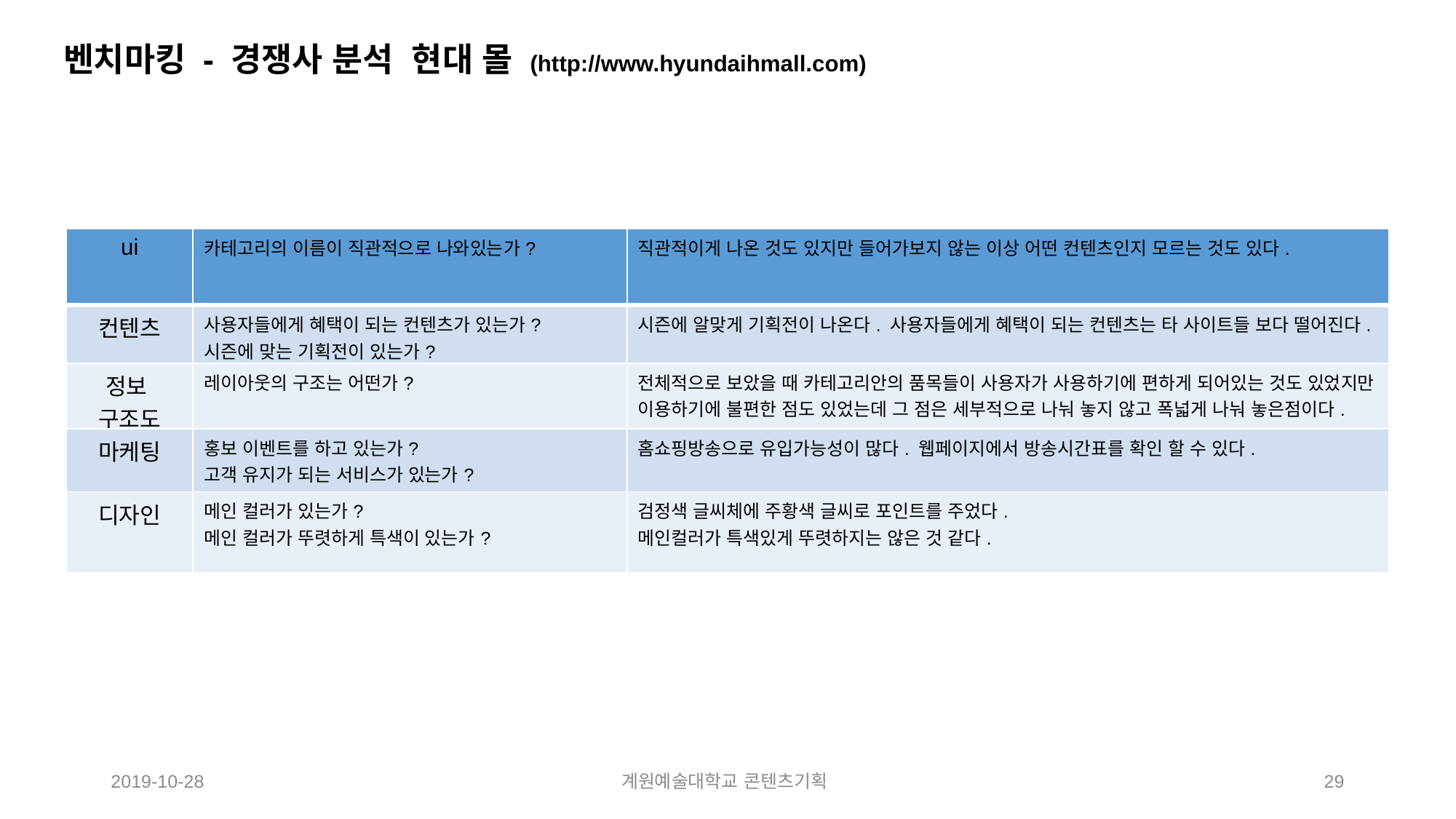

벤치마킹 - 경쟁사 분석  현대 몰 (http://www.hyundaihmall.com)
| ui | 카테고리의 이름이 직관적으로 나와있는가? | 직관적이게 나온 것도 있지만 들어가보지 않는 이상 어떤 컨텐츠인지 모르는 것도 있다. |
| --- | --- | --- |
| 컨텐츠 | 사용자들에게 혜택이 되는 컨텐츠가 있는가? 시즌에 맞는 기획전이 있는가? | 시즌에 알맞게 기획전이 나온다. 사용자들에게 혜택이 되는 컨텐츠는 타 사이트들 보다 떨어진다. |
| 정보 구조도 | 레이아웃의 구조는 어떤가? | 전체적으로 보았을 때 카테고리안의 품목들이 사용자가 사용하기에 편하게 되어있는 것도 있었지만 이용하기에 불편한 점도 있었는데 그 점은 세부적으로 나눠 놓지 않고 폭넓게 나눠 놓은점이다. |
| 마케팅 | 홍보 이벤트를 하고 있는가? 고객 유지가 되는 서비스가 있는가? | 홈쇼핑방송으로 유입가능성이 많다. 웹페이지에서 방송시간표를 확인 할 수 있다. |
| 디자인 | 메인 컬러가 있는가? 메인 컬러가 뚜렷하게 특색이 있는가? | 검정색 글씨체에 주황색 글씨로 포인트를 주었다. 메인컬러가 특색있게 뚜렷하지는 않은 것 같다. |
2019-10-28
계원예술대학교 콘텐츠기획
29